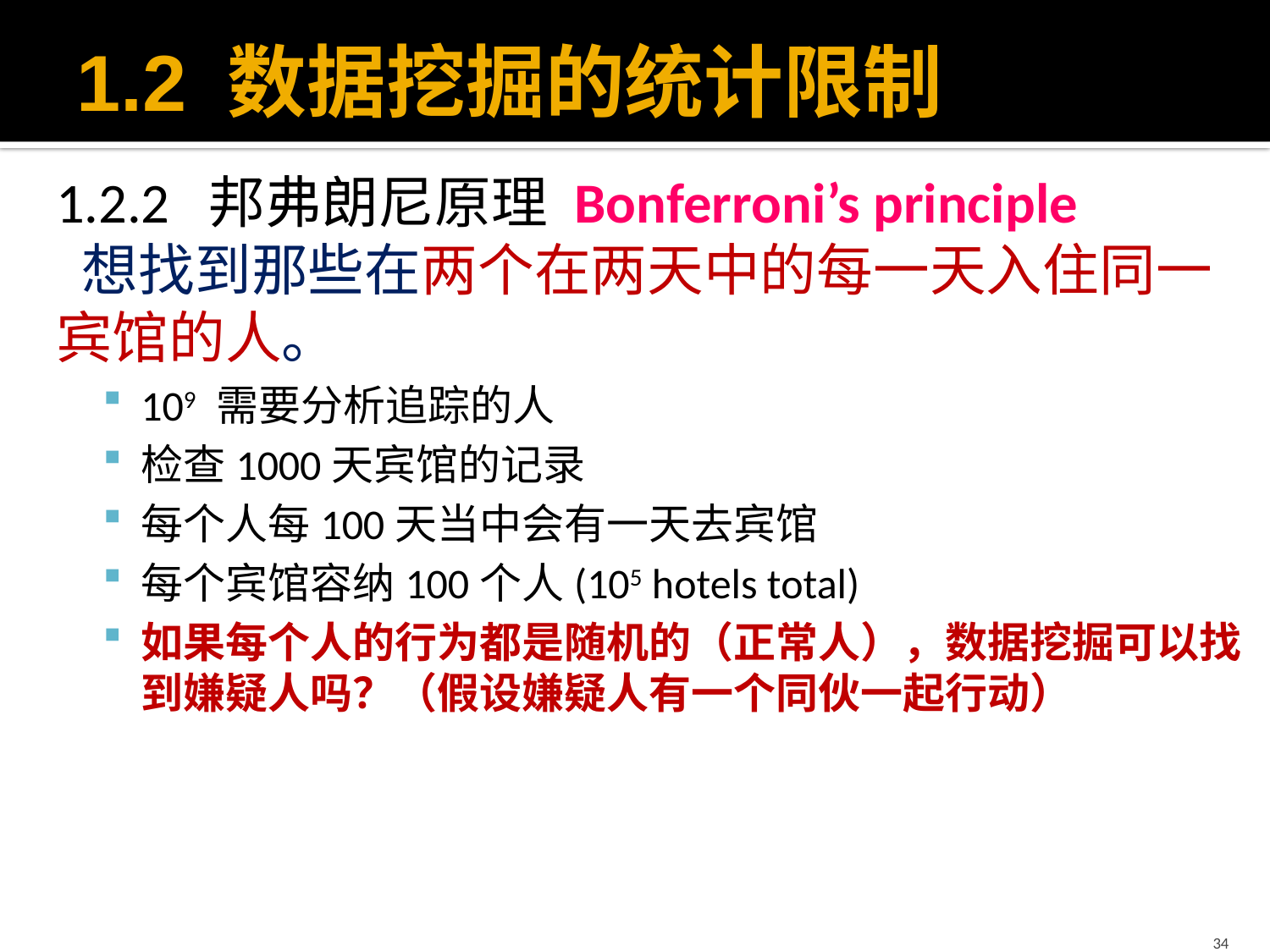

# 1.2 数据挖掘的统计限制
1.2.2  邦弗朗尼原理 Bonferroni’s principle
 想找到那些在两个在两天中的每一天入住同一宾馆的人。
109 需要分析追踪的人
检查1000天宾馆的记录
每个人每100天当中会有一天去宾馆
每个宾馆容纳100个人(105 hotels total)
如果每个人的行为都是随机的（正常人），数据挖掘可以找到嫌疑人吗？（假设嫌疑人有一个同伙一起行动）

34